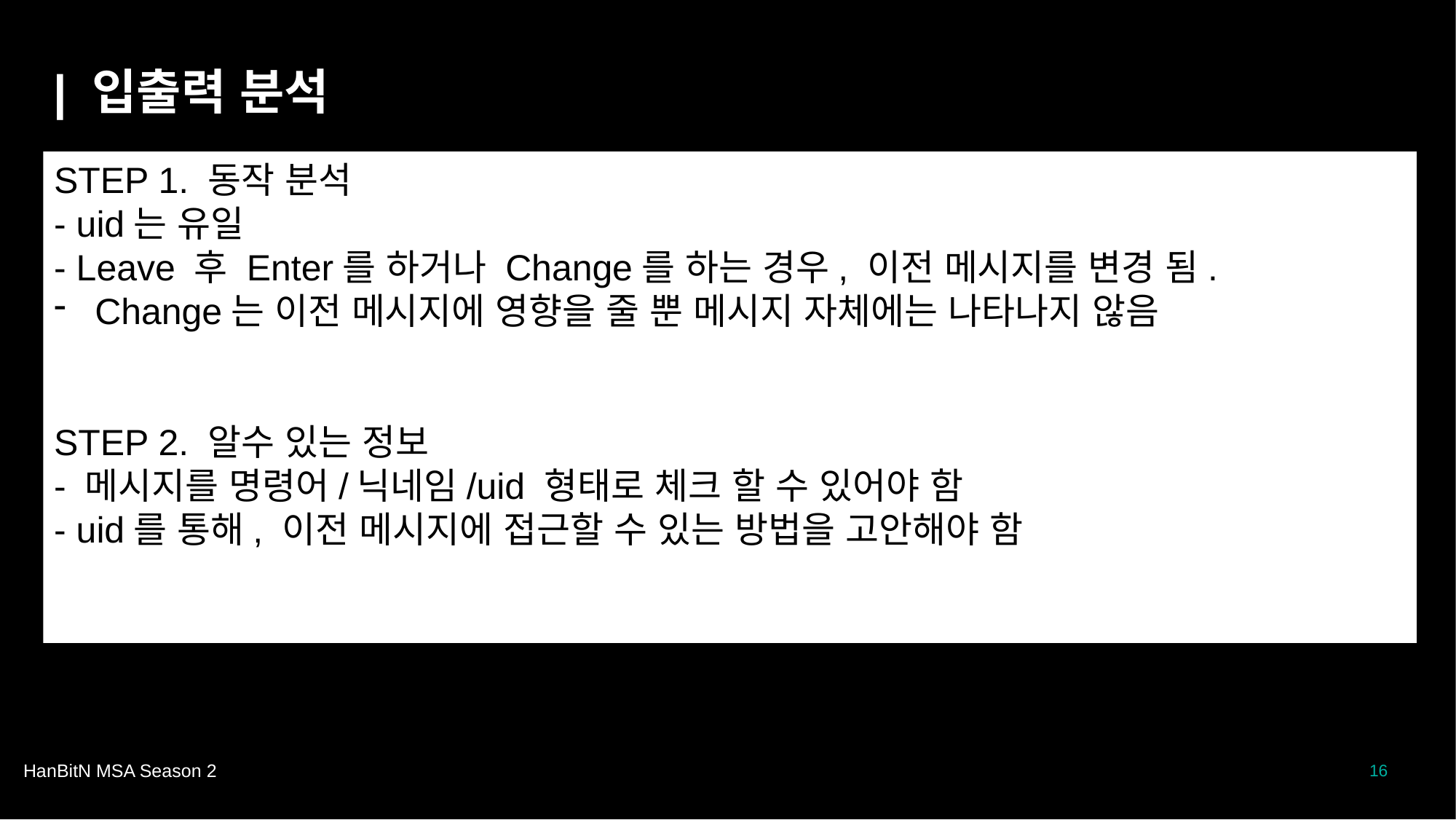

| 입출력 분석
STEP 1. 동작 분석
- uid는 유일
- Leave 후 Enter를 하거나 Change를 하는 경우, 이전 메시지를 변경 됨.
Change는 이전 메시지에 영향을 줄 뿐 메시지 자체에는 나타나지 않음

STEP 2. 알수 있는 정보
- 메시지를 명령어/닉네임/uid 형태로 체크 할 수 있어야 함
- uid를 통해, 이전 메시지에 접근할 수 있는 방법을 고안해야 함